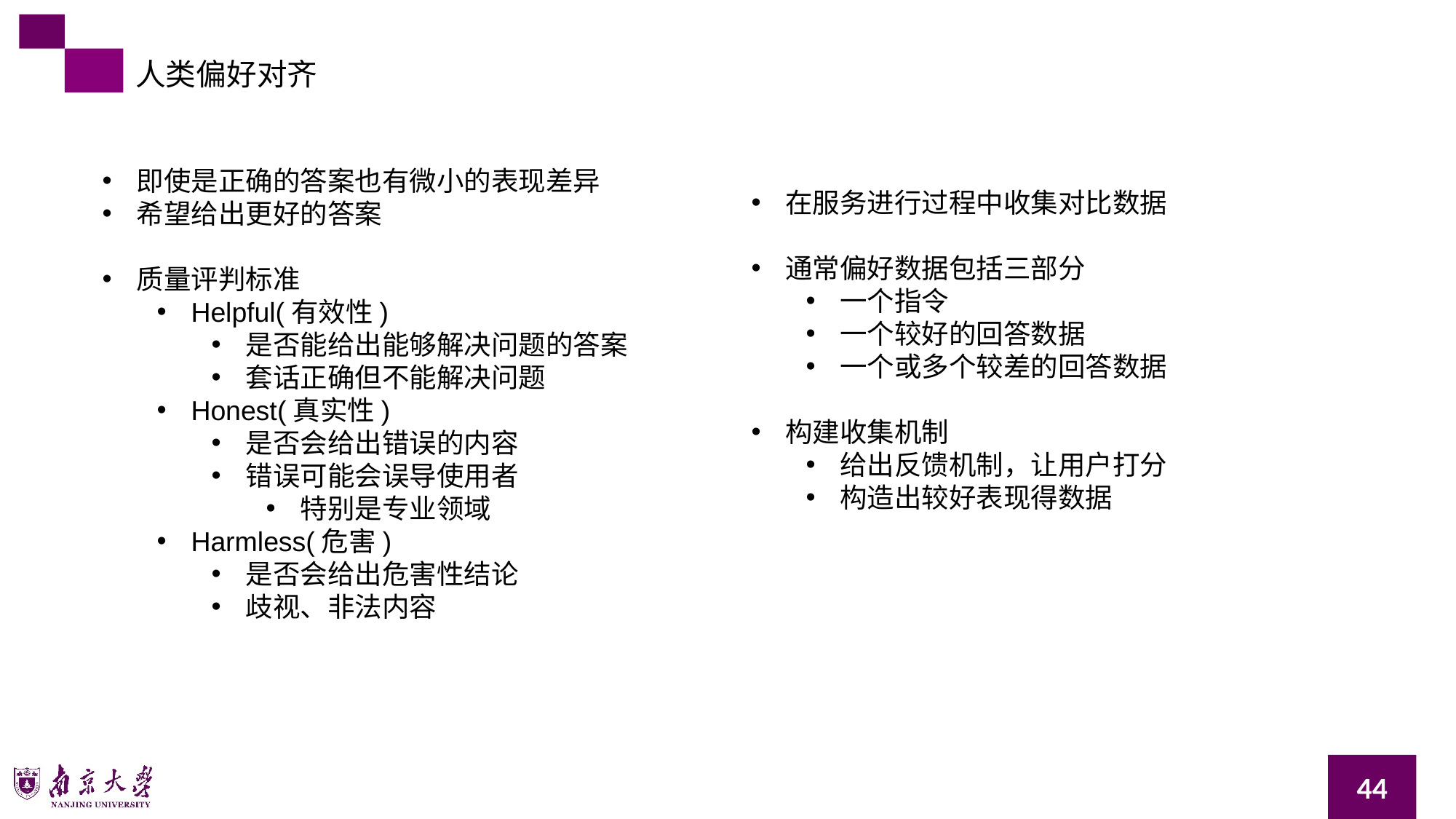

人类偏好对齐
即使是正确的答案也有微小的表现差异
希望给出更好的答案

质量评判标准
Helpful(有效性)
是否能给出能够解决问题的答案
套话正确但不能解决问题
Honest(真实性)
是否会给出错误的内容
错误可能会误导使用者
特别是专业领域
Harmless(危害)
是否会给出危害性结论
歧视、非法内容

在服务进行过程中收集对比数据

通常偏好数据包括三部分
一个指令
一个较好的回答数据
一个或多个较差的回答数据

构建收集机制
给出反馈机制，让用户打分
构造出较好表现得数据
44